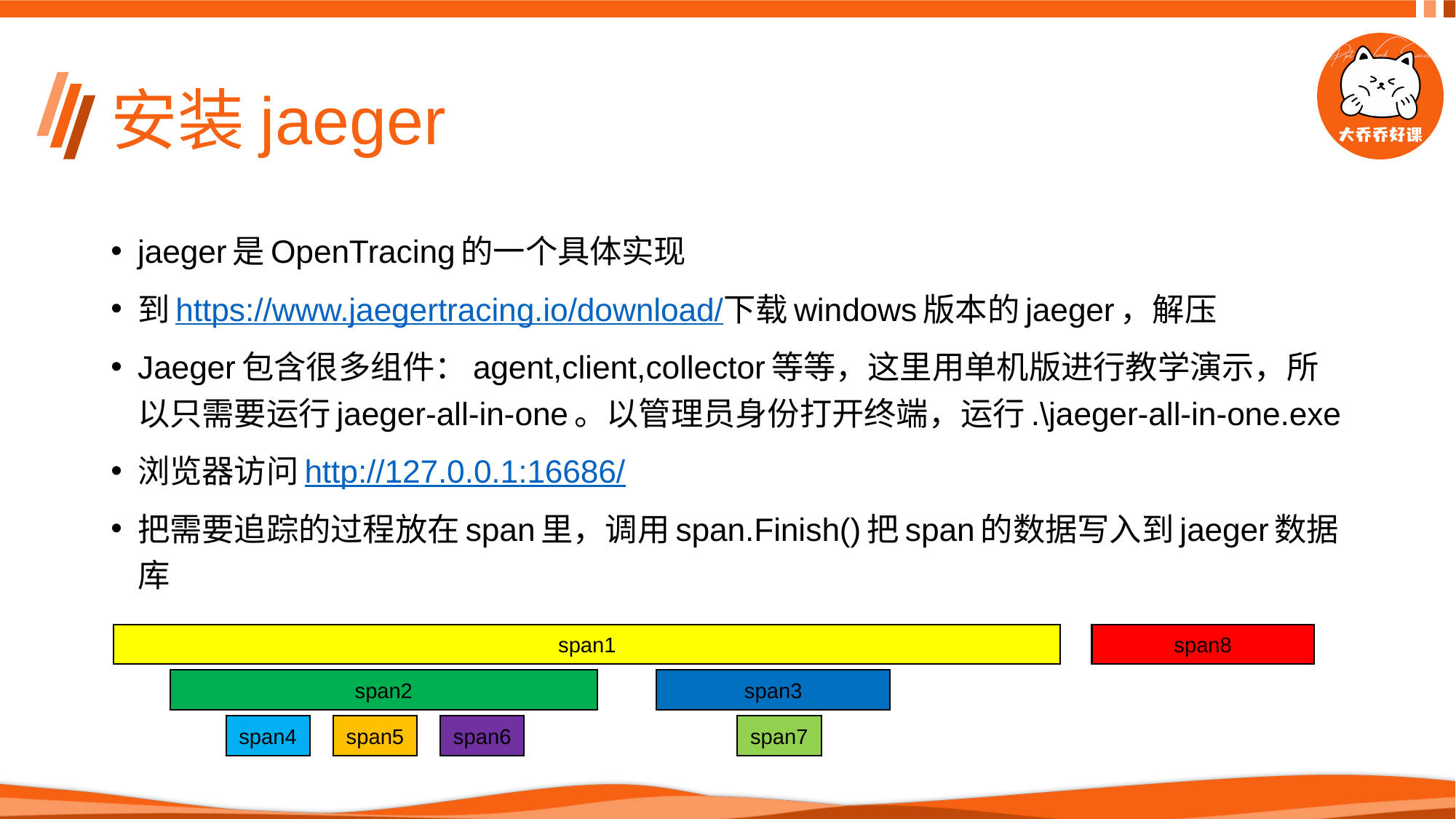

# 安装jaeger
jaeger是OpenTracing的一个具体实现
到https://www.jaegertracing.io/download/下载windows版本的jaeger，解压
Jaeger包含很多组件：agent,client,collector等等，这里用单机版进行教学演示，所以只需要运行jaeger-all-in-one。以管理员身份打开终端，运行.\jaeger-all-in-one.exe
浏览器访问http://127.0.0.1:16686/
把需要追踪的过程放在span里，调用span.Finish()把span的数据写入到jaeger数据库

span1
span8
span2
span3
span4
span7
span5
span6